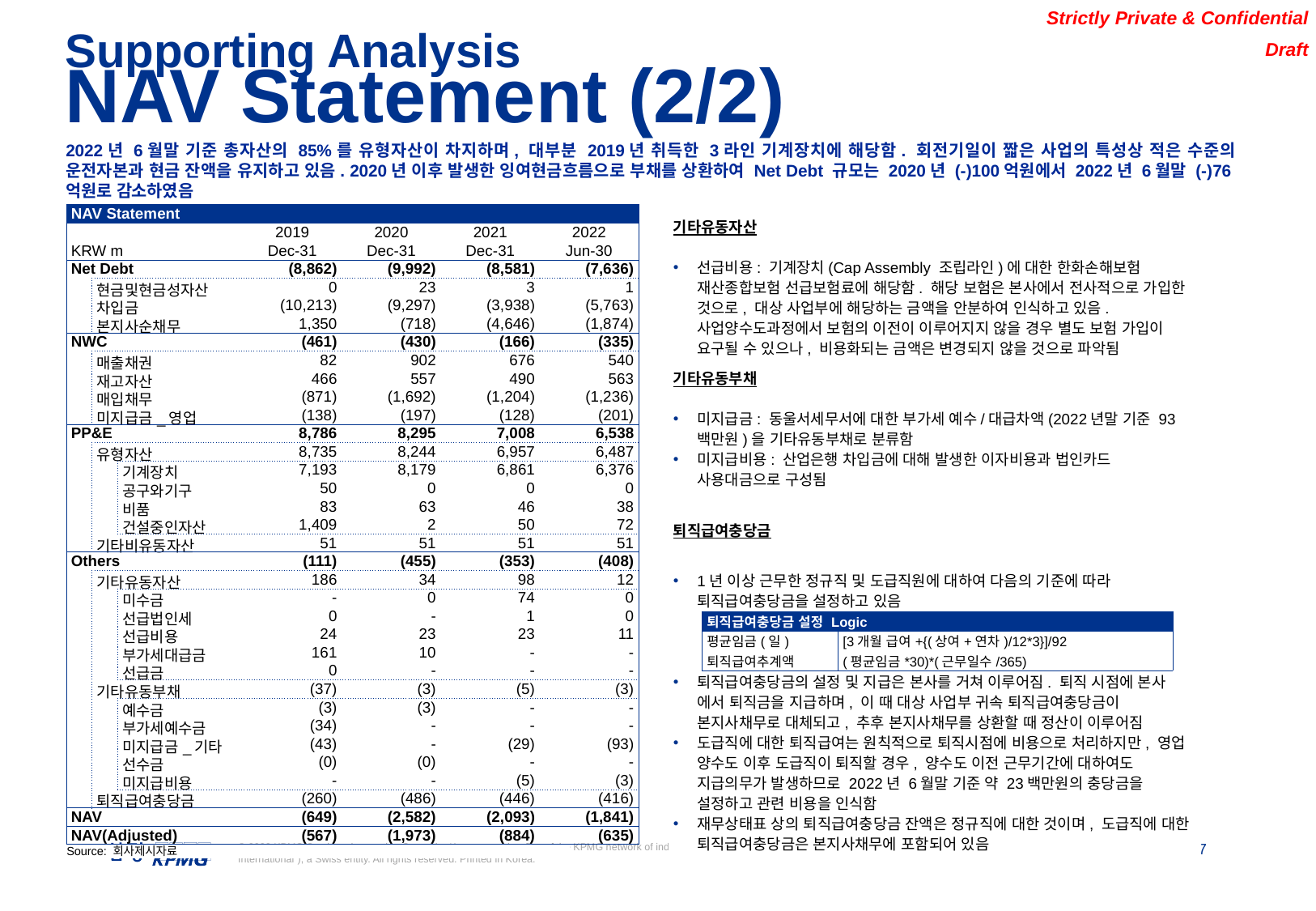

Supporting Analysis
NAV Statement (2/2)
2022년 6월말 기준 총자산의 85%를 유형자산이 차지하며, 대부분 2019년 취득한 3라인 기계장치에 해당함. 회전기일이 짧은 사업의 특성상 적은 수준의 운전자본과 현금 잔액을 유지하고 있음. 2020년 이후 발생한 잉여현금흐름으로 부채를 상환하여 Net Debt 규모는 2020년 (-)100억원에서 2022년 6월말 (-)76억원로 감소하였음
기타유동자산

선급비용: 기계장치(Cap Assembly 조립라인)에 대한 한화손해보험 재산종합보험 선급보험료에 해당함. 해당 보험은 본사에서 전사적으로 가입한 것으로, 대상 사업부에 해당하는 금액을 안분하여 인식하고 있음. 사업양수도과정에서 보험의 이전이 이루어지지 않을 경우 별도 보험 가입이 요구될 수 있으나, 비용화되는 금액은 변경되지 않을 것으로 파악됨
기타유동부채

미지급금: 동울서세무서에 대한 부가세 예수/대급차액(2022년말 기준 93백만원)을 기타유동부채로 분류함
미지급비용: 산업은행 차입금에 대해 발생한 이자비용과 법인카드 사용대금으로 구성됨

퇴직급여충당금

1년 이상 근무한 정규직 및 도급직원에 대하여 다음의 기준에 따라 퇴직급여충당금을 설정하고 있음

퇴직급여충당금의 설정 및 지급은 본사를 거쳐 이루어짐. 퇴직 시점에 본사 에서 퇴직금을 지급하며, 이 때 대상 사업부 귀속 퇴직급여충당금이 본지사채무로 대체되고, 추후 본지사채무를 상환할 때 정산이 이루어짐
도급직에 대한 퇴직급여는 원칙적으로 퇴직시점에 비용으로 처리하지만, 영업 양수도 이후 도급직이 퇴직할 경우, 양수도 이전 근무기간에 대하여도 지급의무가 발생하므로 2022년 6월말 기준 약 23백만원의 충당금을 설정하고 관련 비용을 인식함
재무상태표 상의 퇴직급여충당금 잔액은 정규직에 대한 것이며, 도급직에 대한 퇴직급여충당금은 본지사채무에 포함되어 있음

| NAV Statement |  |  |  |  |  |  |
| --- | --- | --- | --- | --- | --- | --- |
|  |  |  | 2019 | 2020 | 2021 | 2022 |
| KRW m |  |  | Dec-31 | Dec-31 | Dec-31 | Jun-30 |
| Net Debt |  |  | (8,862) | (9,992) | (8,581) | (7,636) |
|  | 현금및현금성자산 |  | 0 | 23 | 3 | 1 |
|  | 차입금 |  | (10,213) | (9,297) | (3,938) | (5,763) |
|  | 본지사순채무 |  | 1,350 | (718) | (4,646) | (1,874) |
| NWC |  |  | (461) | (430) | (166) | (335) |
|  | 매출채권 |  | 82 | 902 | 676 | 540 |
|  | 재고자산 |  | 466 | 557 | 490 | 563 |
|  | 매입채무 |  | (871) | (1,692) | (1,204) | (1,236) |
|  | 미지급금\_영업 |  | (138) | (197) | (128) | (201) |
| PP&E |  |  | 8,786 | 8,295 | 7,008 | 6,538 |
|  | 유형자산 |  | 8,735 | 8,244 | 6,957 | 6,487 |
|  |  | 기계장치 | 7,193 | 8,179 | 6,861 | 6,376 |
|  |  | 공구와기구 | 50 | 0 | 0 | 0 |
|  |  | 비품 | 83 | 63 | 46 | 38 |
|  |  | 건설중인자산 | 1,409 | 2 | 50 | 72 |
|  | 기타비유동자산 |  | 51 | 51 | 51 | 51 |
| Others |  |  | (111) | (455) | (353) | (408) |
|  | 기타유동자산 |  | 186 | 34 | 98 | 12 |
|  |  | 미수금 | - | 0 | 74 | 0 |
|  |  | 선급법인세 | 0 | - | 1 | 0 |
|  |  | 선급비용 | 24 | 23 | 23 | 11 |
|  |  | 부가세대급금 | 161 | 10 | - | - |
|  |  | 선급금 | 0 | - | - | - |
|  | 기타유동부채 |  | (37) | (3) | (5) | (3) |
|  |  | 예수금 | (3) | (3) | - | - |
|  |  | 부가세예수금 | (34) | - | - | - |
|  |  | 미지급금\_기타 | (43) | - | (29) | (93) |
|  |  | 선수금 | (0) | (0) | - | - |
|  |  | 미지급비용 | - | - | (5) | (3) |
|  | 퇴직급여충당금 |  | (260) | (486) | (446) | (416) |
| NAV |  |  | (649) | (2,582) | (2,093) | (1,841) |
| NAV(Adjusted) |  |  | (567) | (1,973) | (884) | (635) |
| 퇴직급여충당금 설정 Logic |  |
| --- | --- |
| 평균임금(일) | [3개월 급여+{(상여+연차)/12\*3}]/92 |
| 퇴직급여추계액 | (평균임금\*30)\*(근무일수/365) |
Source: 회사제시자료